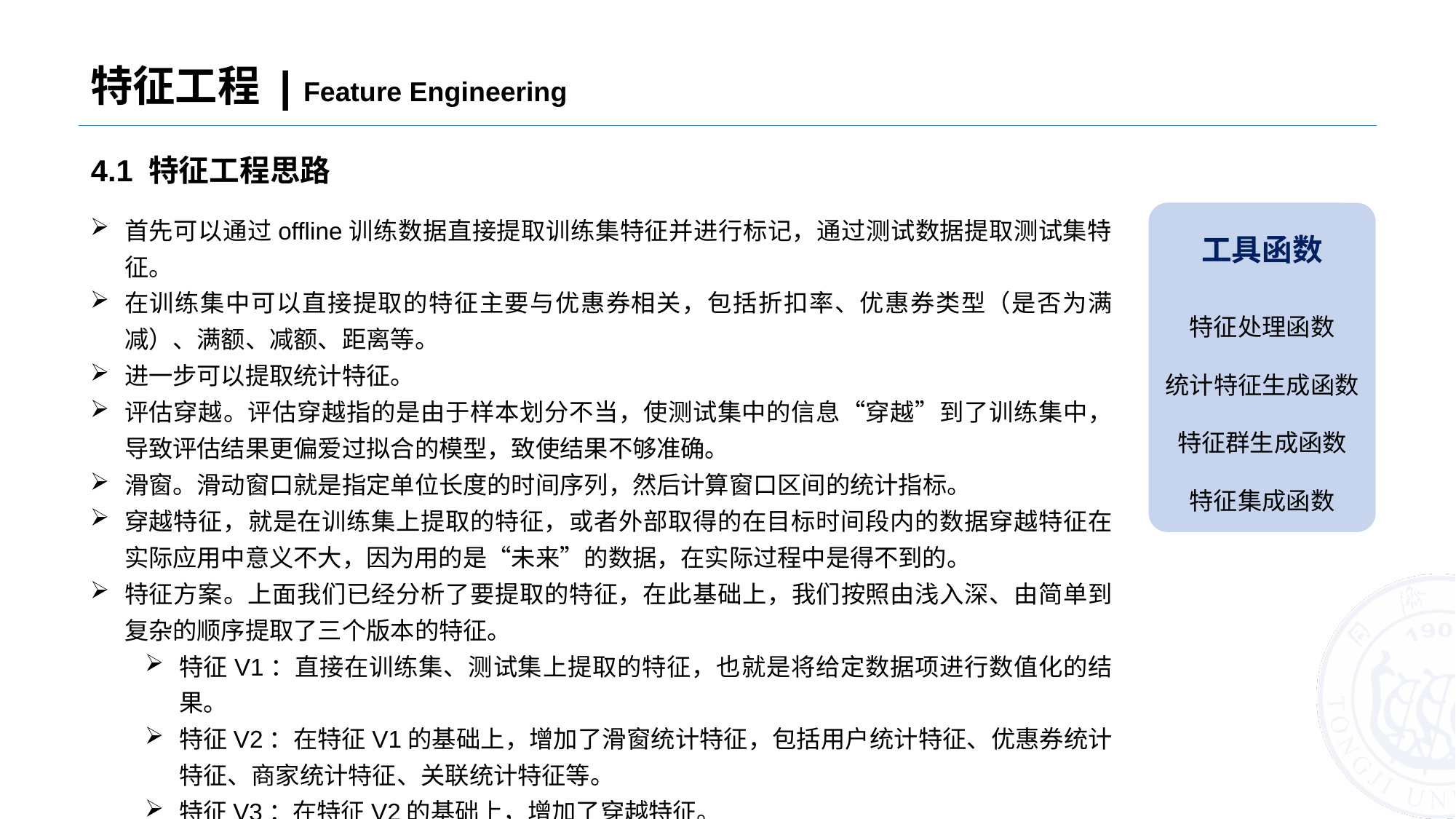

特征工程 | Feature Engineering
4.1 特征工程思路

首先可以通过offline训练数据直接提取训练集特征并进行标记，通过测试数据提取测试集特征。
在训练集中可以直接提取的特征主要与优惠券相关，包括折扣率、优惠券类型（是否为满减）、满额、减额、距离等。
进一步可以提取统计特征。
评估穿越。评估穿越指的是由于样本划分不当，使测试集中的信息“穿越”到了训练集中，导致评估结果更偏爱过拟合的模型，致使结果不够准确。
滑窗。滑动窗口就是指定单位长度的时间序列，然后计算窗口区间的统计指标。
穿越特征，就是在训练集上提取的特征，或者外部取得的在目标时间段内的数据穿越特征在实际应用中意义不大，因为用的是“未来”的数据，在实际过程中是得不到的。
特征方案。上面我们已经分析了要提取的特征，在此基础上，我们按照由浅入深、由简单到复杂的顺序提取了三个版本的特征。
特征V1：直接在训练集、测试集上提取的特征，也就是将给定数据项进行数值化的结果。
特征V2：在特征V1的基础上，增加了滑窗统计特征，包括用户统计特征、优惠券统计特征、商家统计特征、关联统计特征等。
特征V3：在特征V2的基础上，增加了穿越特征。
工具函数
特征处理函数
统计特征生成函数
特征群生成函数
特征集成函数